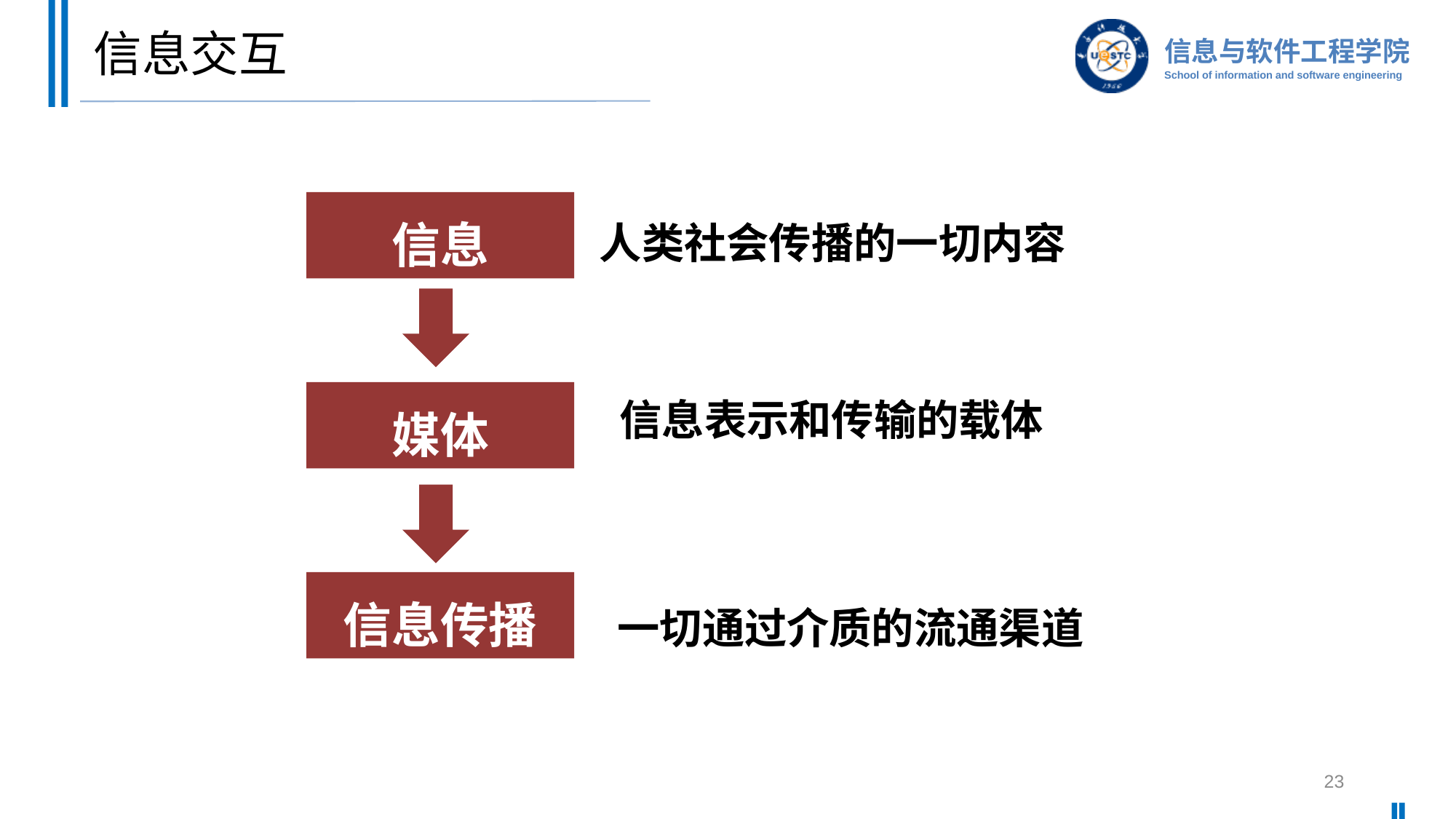

# 信息交互
信息
人类社会传播的一切内容

媒体
信息表示和传输的载体

信息传播
一切通过介质的流通渠道
23